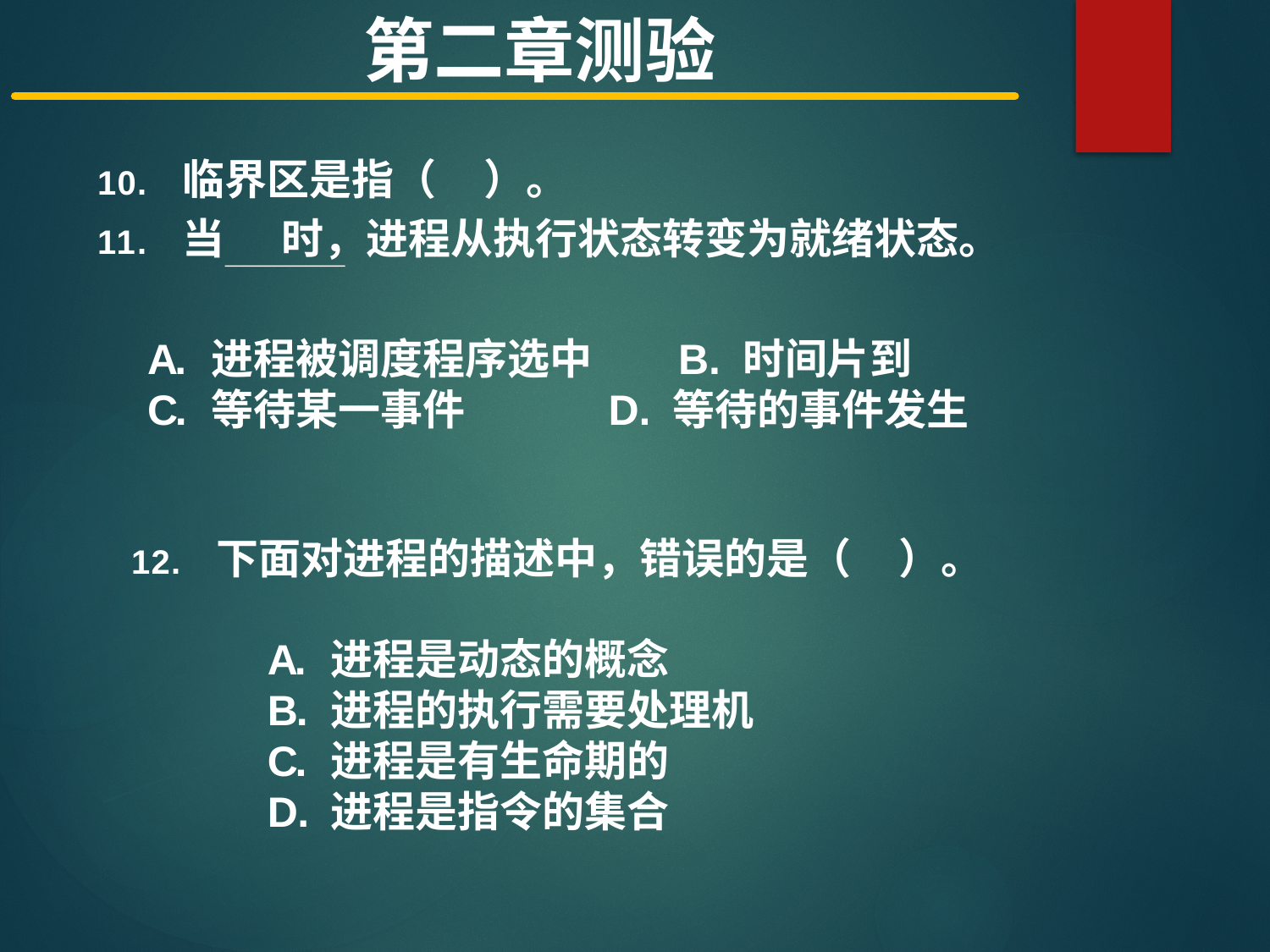

第二章测验
临界区是指（     ）。
当      时，进程从执行状态转变为就绪状态。

进程被调度程序选中        B. 时间片到
等待某一事件              D. 等待的事件发生
下面对进程的描述中，错误的是（     ）。

进程是动态的概念
进程的执行需要处理机
进程是有生命期的
进程是指令的集合